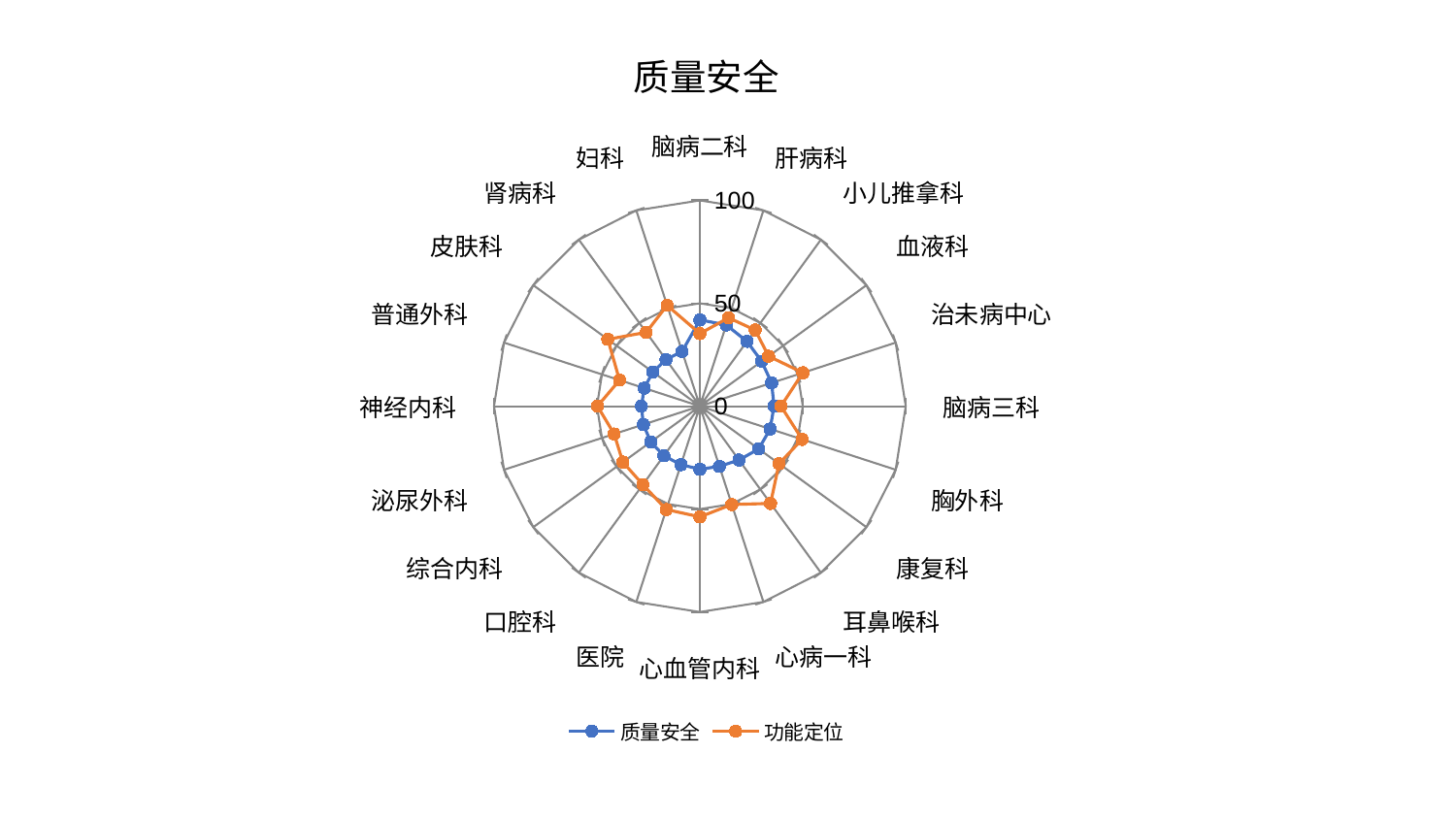

### Chart: 质量安全

| Category | 质量安全 | 功能定位 |
|---|---|---|
| 脑病二科 | 41.9349829317646 | 35.2620949047736 |
| 肝病科 | 41.520835737623926 | 45.18743799398939 |
| 小儿推拿科 | 38.94575195444018 | 45.7313544186936 |
| 血液科 | 37.12427650290188 | 41.302736461674755 |
| 治未病中心 | 36.66625412178169 | 52.62865336263774 |
| 脑病三科 | 36.04550962878505 | 39.40287805105443 |
| 胸外科 | 35.897108619808094 | 52.2380770920492 |
| 康复科 | 35.349764399570475 | 47.54437962897609 |
| 耳鼻喉科 | 32.339481083091925 | 58.406127041484936 |
| 心病一科 | 30.771162637026578 | 50.220240698878776 |
| 心血管内科 | 30.645925227605545 | 53.81134269374499 |
| 医院 | 29.881653434208395 | 52.7988490976029 |
| 口腔科 | 29.77226005096092 | 47.11466709947711 |
| 综合内科 | 29.522762576182572 | 46.237460522974956 |
| 泌尿外科 | 28.849144384928472 | 43.781759910151074 |
| 神经内科 | 28.415138101354387 | 49.74616629524224 |
| 普通外科 | 28.40569425423202 | 41.02849256986679 |
| 皮肤科 | 28.261424323400025 | 55.277127212232735 |
| 肾病科 | 27.986614583121025 | 44.37380244956305 |
| 妇科 | 27.974615025932355 | 51.50421630158208 |
4